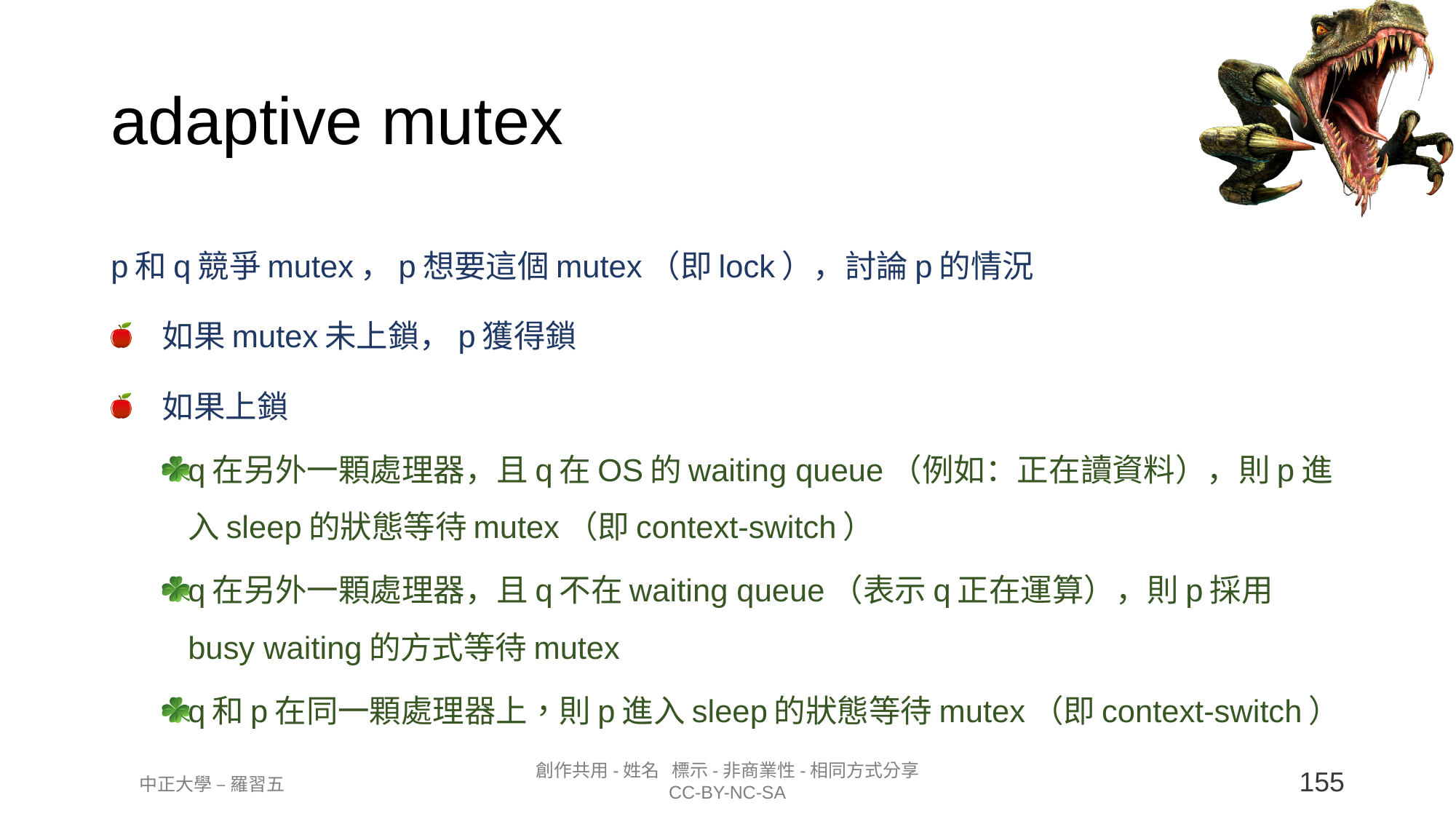

# adaptive mutex
p和q競爭mutex，p想要這個mutex（即lock），討論p的情況
如果mutex未上鎖，p獲得鎖
如果上鎖
q在另外一顆處理器，且q在OS的waiting queue（例如：正在讀資料），則p進入sleep的狀態等待mutex（即context-switch）
q在另外一顆處理器，且q不在waiting queue（表示q正在運算），則p採用busy waiting的方式等待mutex
q和p在同一顆處理器上，則p進入sleep的狀態等待mutex（即context-switch）